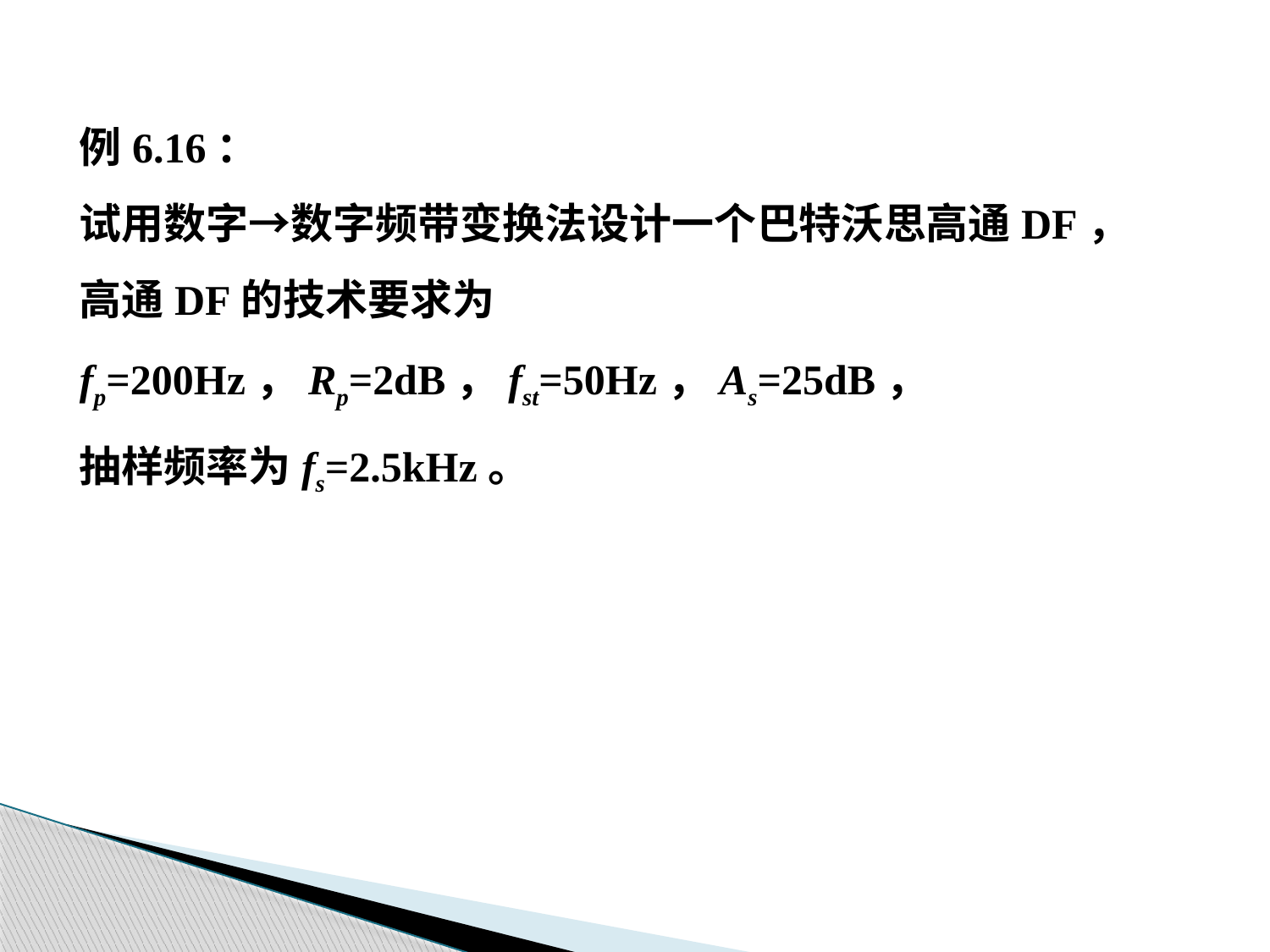

例6.16：
试用数字→数字频带变换法设计一个巴特沃思高通DF，
高通DF的技术要求为
fp=200Hz，Rp=2dB，fst=50Hz，As=25dB，
抽样频率为fs=2.5kHz。